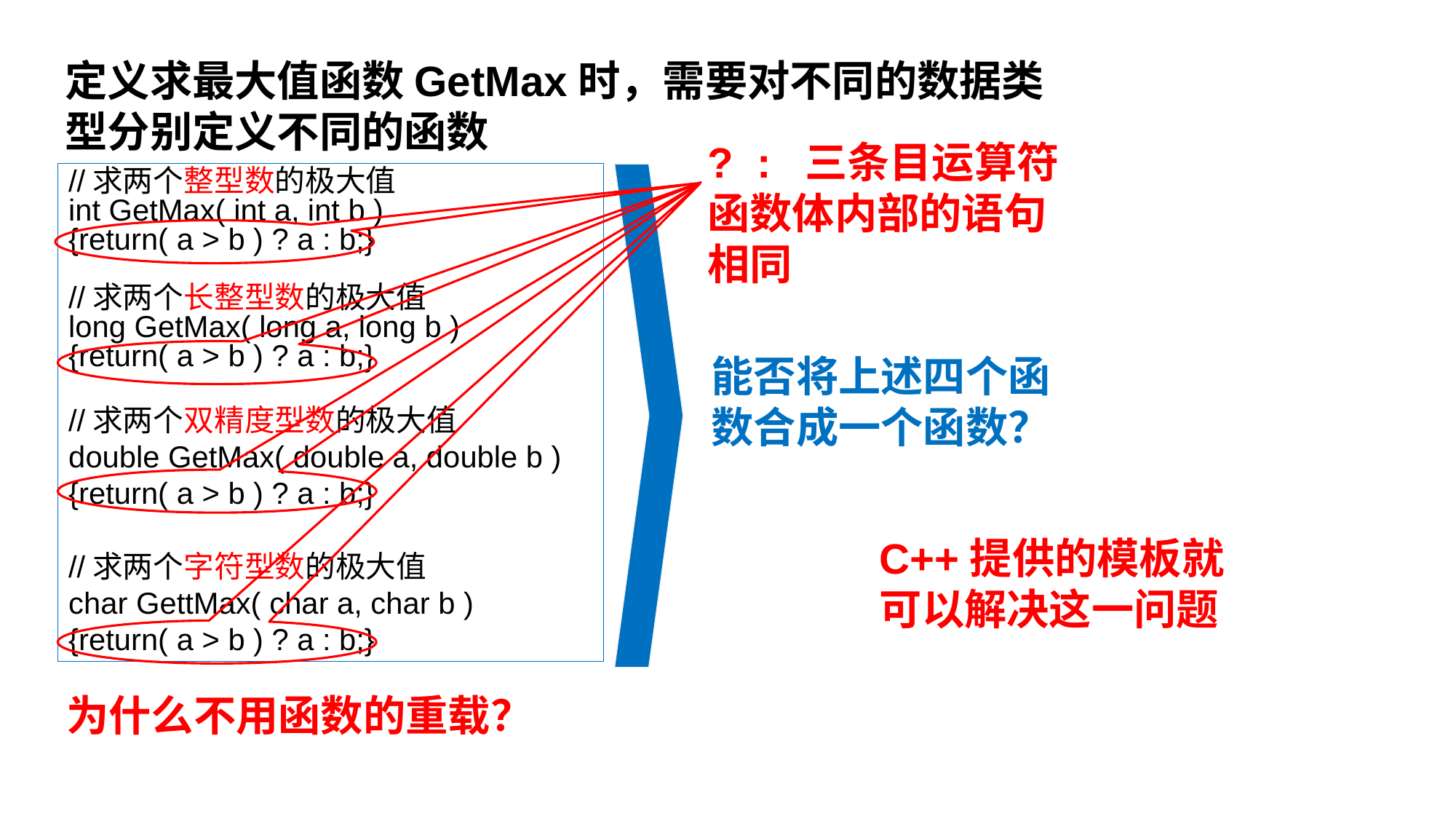

定义求最大值函数GetMax时，需要对不同的数据类型分别定义不同的函数
?  :  三条目运算符
函数体内部的语句相同

//求两个整型数的极大值
int GetMax( int a, int b )
{return( a > b ) ? a : b;}

//求两个长整型数的极大值
long GetMax( long a, long b )
{return( a > b ) ? a : b;}

//求两个双精度型数的极大值
double GetMax( double a, double b )
{return( a > b ) ? a : b;}

//求两个字符型数的极大值
char GettMax( char a, char b )
{return( a > b ) ? a : b;}

能否将上述四个函数合成一个函数？
C++提供的模板就可以解决这一问题
为什么不用函数的重载？